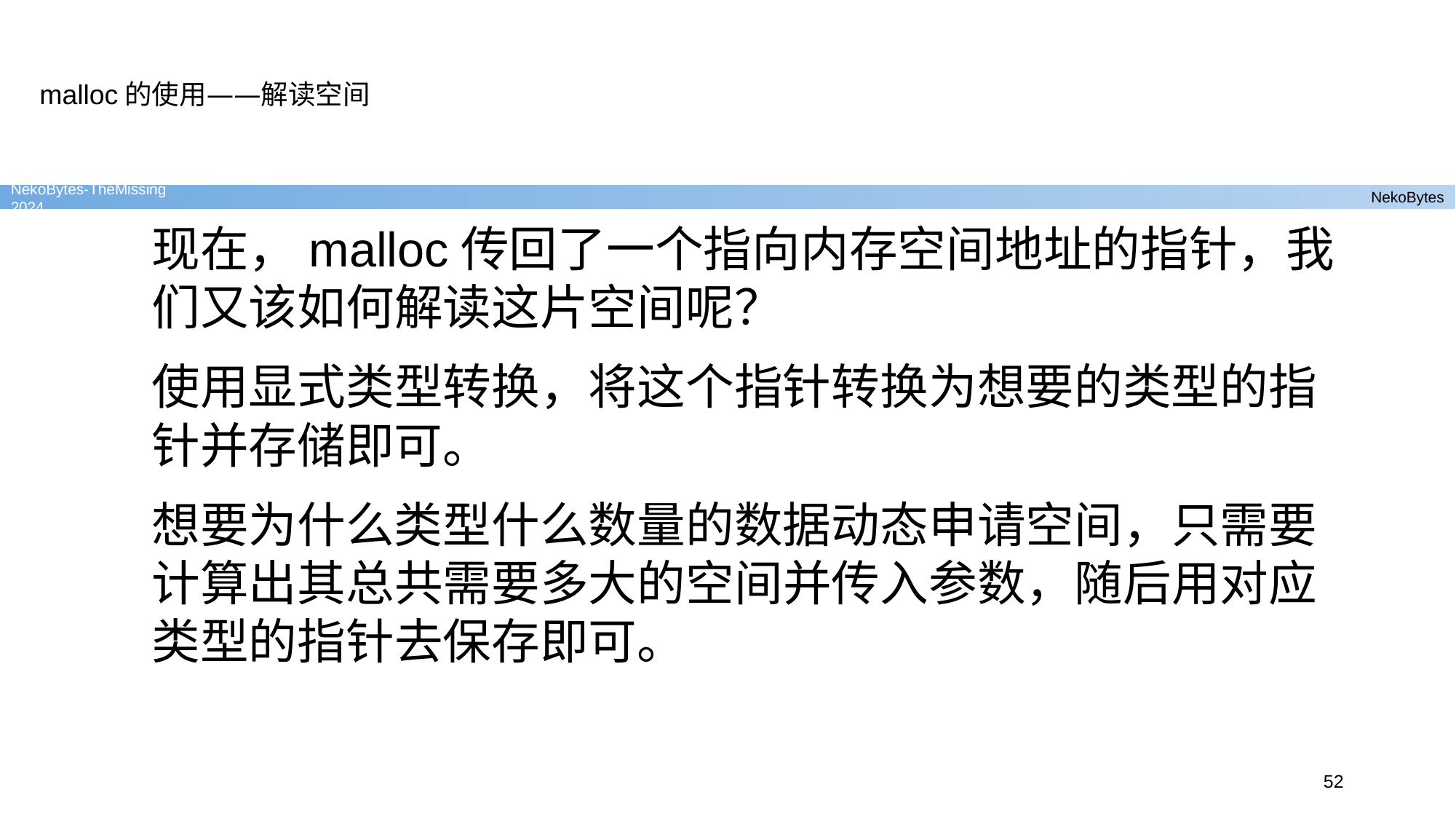

# malloc的使用——解读空间
现在，malloc传回了一个指向内存空间地址的指针，我们又该如何解读这片空间呢？
使用显式类型转换，将这个指针转换为想要的类型的指针并存储即可。
想要为什么类型什么数量的数据动态申请空间，只需要计算出其总共需要多大的空间并传入参数，随后用对应类型的指针去保存即可。
52